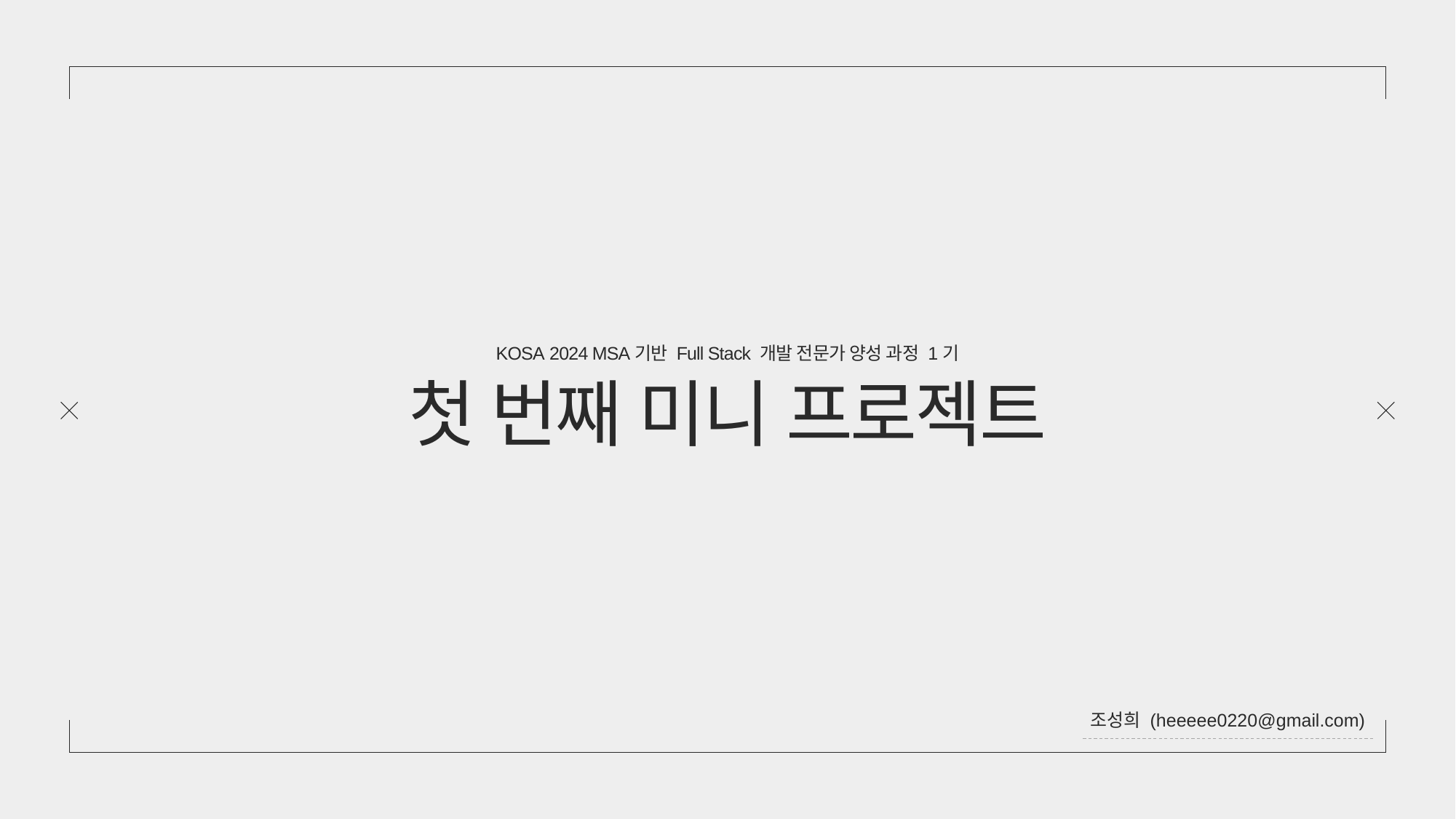

KOSA 2024 MSA기반 Full Stack 개발 전문가 양성 과정 1기
첫 번째 미니 프로젝트
조성희 (heeeee0220@gmail.com)